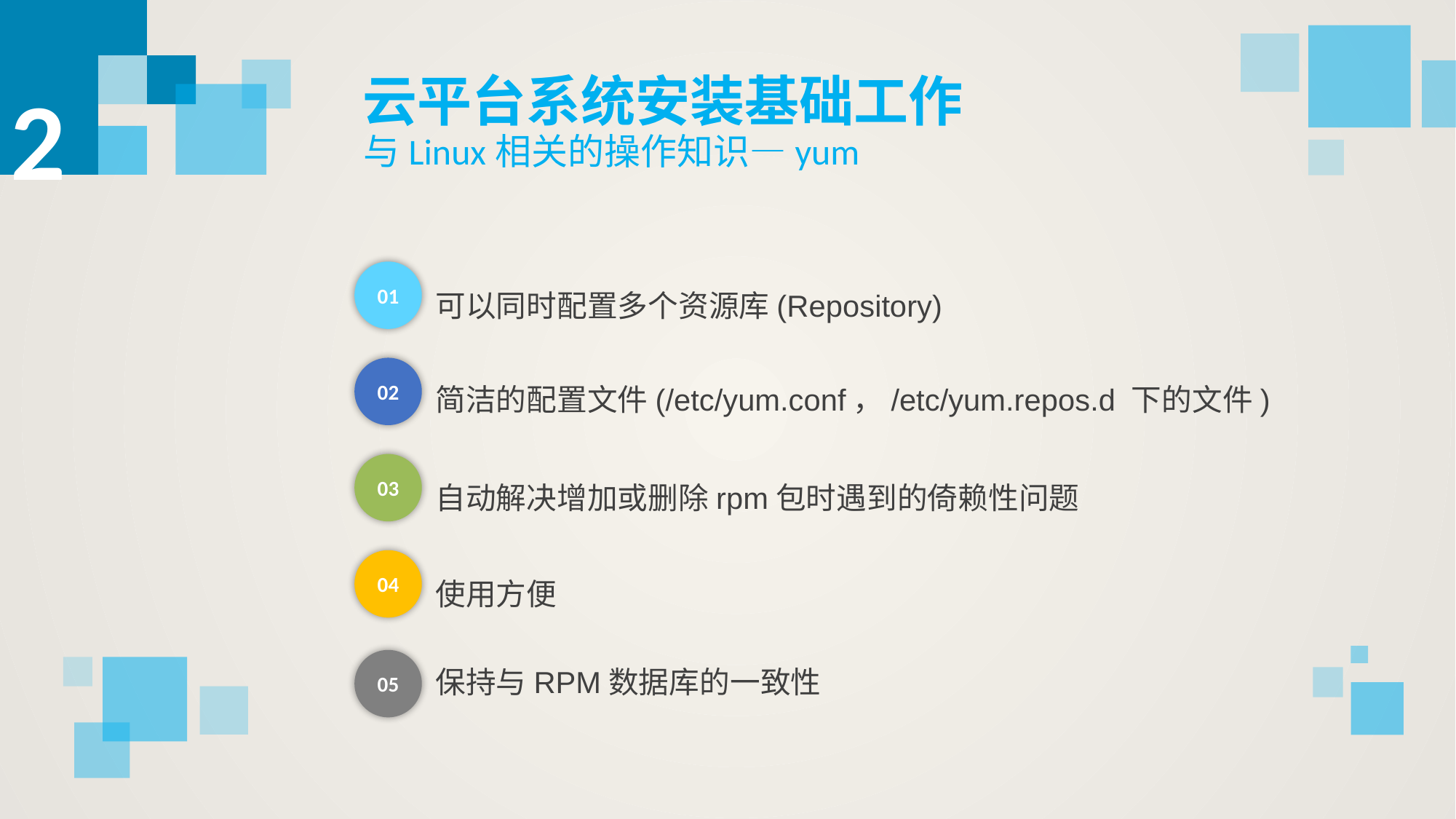

2
云平台系统安装基础工作
与Linux相关的操作知识—yum
01
可以同时配置多个资源库(Repository)
02
简洁的配置文件(/etc/yum.conf，/etc/yum.repos.d 下的文件)
03
自动解决增加或删除rpm包时遇到的倚赖性问题
04
使用方便

保持与RPM数据库的一致性
05